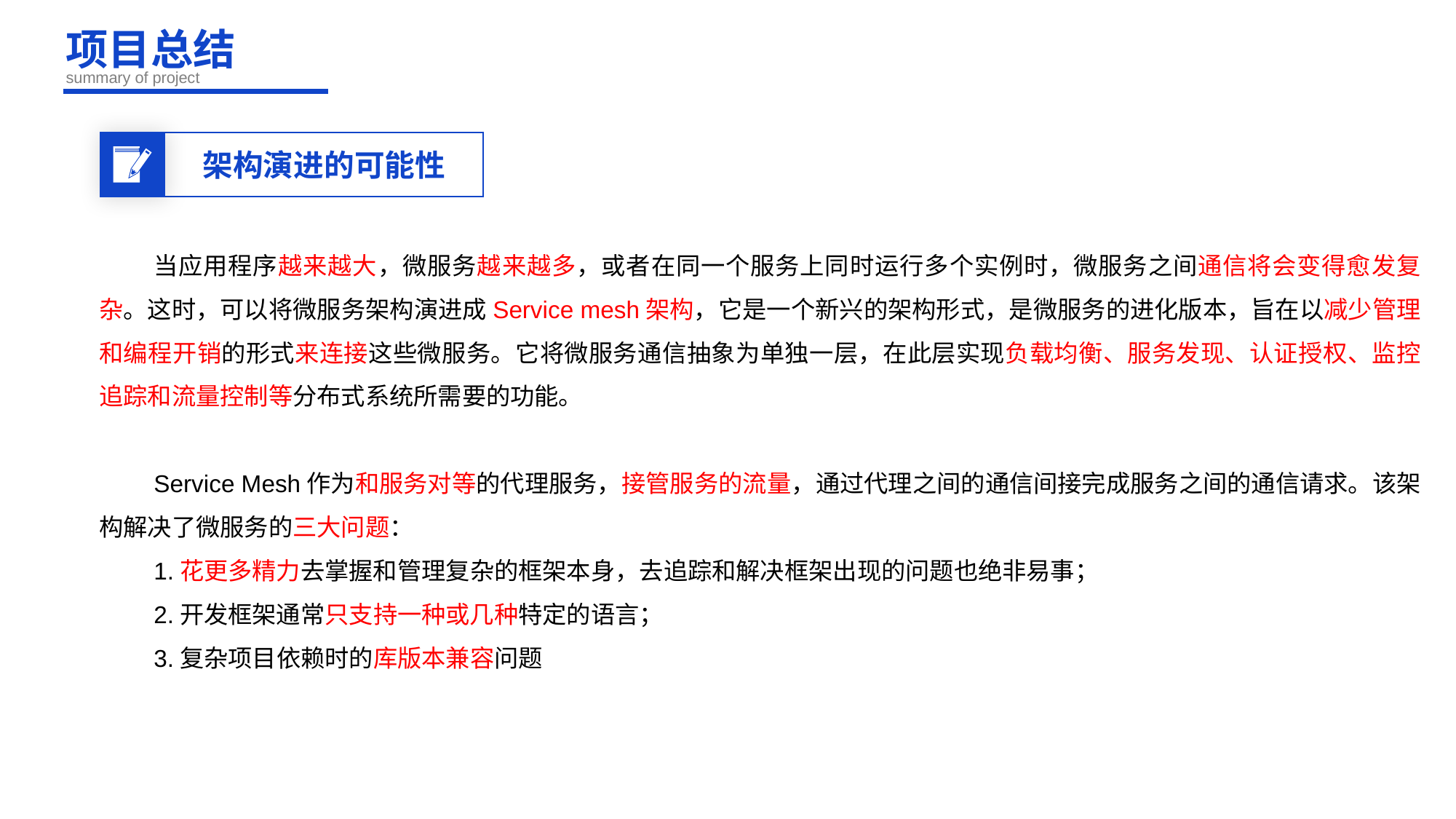

项目总结
summary of project

架构演进的可能性

当应用程序越来越大，微服务越来越多，或者在同一个服务上同时运行多个实例时，微服务之间通信将会变得愈发复杂。这时，可以将微服务架构演进成Service mesh架构，它是一个新兴的架构形式，是微服务的进化版本，旨在以减少管理和编程开销的形式来连接这些微服务。它将微服务通信抽象为单独一层，在此层实现负载均衡、服务发现、认证授权、监控追踪和流量控制等分布式系统所需要的功能。

Service Mesh作为和服务对等的代理服务，接管服务的流量，通过代理之间的通信间接完成服务之间的通信请求。该架构解决了微服务的三大问题：
1.花更多精力去掌握和管理复杂的框架本身，去追踪和解决框架出现的问题也绝非易事；
2.开发框架通常只支持一种或几种特定的语言；
3.复杂项目依赖时的库版本兼容问题